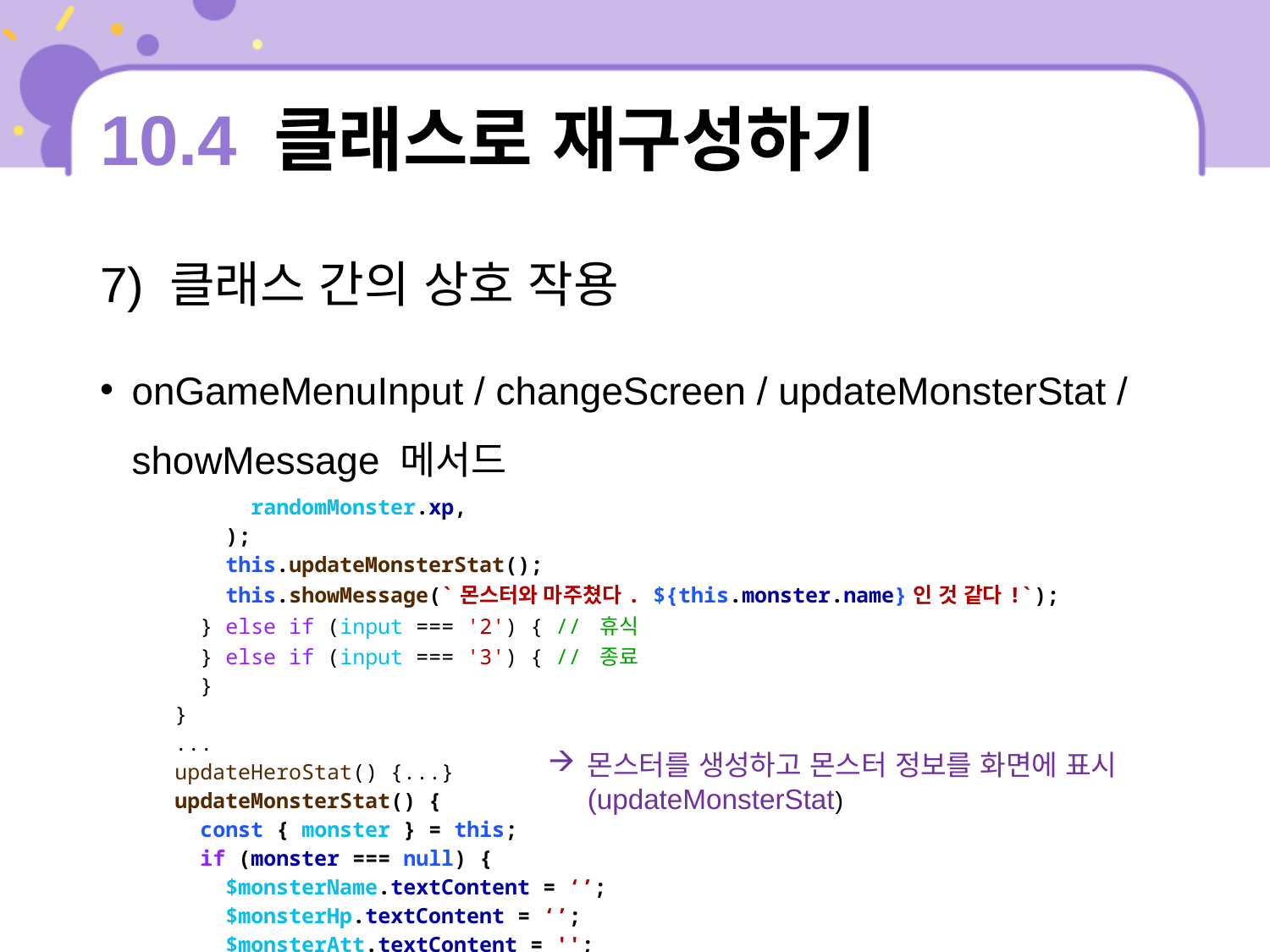

# 10.4 클래스로 재구성하기
7) 클래스 간의 상호 작용
onGameMenuInput / changeScreen / updateMonsterStat / showMessage 메서드
| randomMonster.xp, ); this.updateMonsterStat(); this.showMessage(`몬스터와 마주쳤다. ${this.monster.name}인 것 같다!`); } else if (input === '2') { // 휴식 } else if (input === '3') { // 종료 } } ... updateHeroStat() {...} updateMonsterStat() { const { monster } = this; if (monster === null) { $monsterName.textContent = ‘’; $monsterHp.textContent = ‘’; $monsterAtt.textContent = ''; |
| --- |
몬스터를 생성하고 몬스터 정보를 화면에 표시(updateMonsterStat)